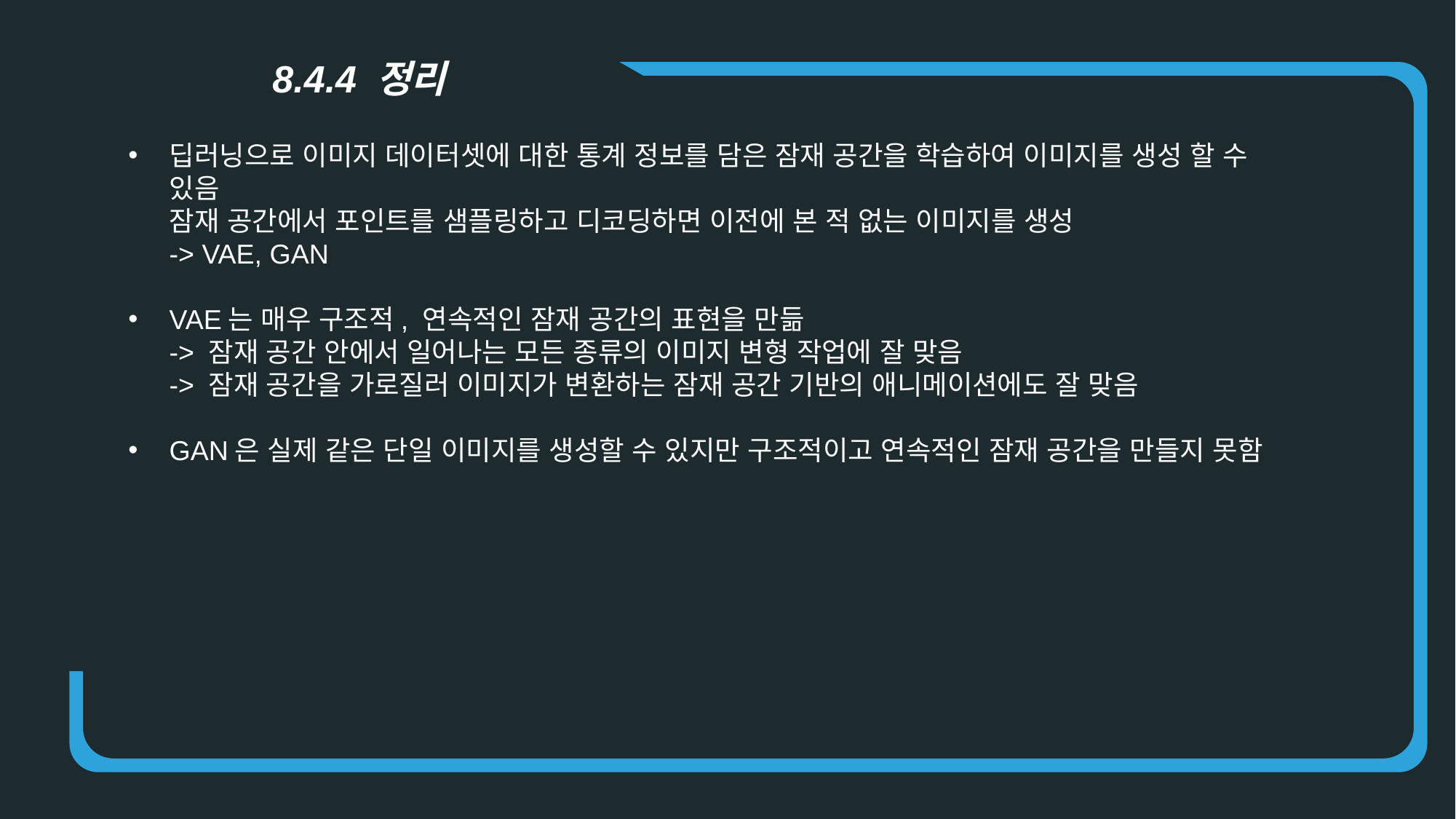

8.4.4 정리

딥러닝으로 이미지 데이터셋에 대한 통계 정보를 담은 잠재 공간을 학습하여 이미지를 생성 할 수 있음
잠재 공간에서 포인트를 샘플링하고 디코딩하면 이전에 본 적 없는 이미지를 생성
-> VAE, GAN

VAE는 매우 구조적, 연속적인 잠재 공간의 표현을 만듦
-> 잠재 공간 안에서 일어나는 모든 종류의 이미지 변형 작업에 잘 맞음
-> 잠재 공간을 가로질러 이미지가 변환하는 잠재 공간 기반의 애니메이션에도 잘 맞음

GAN은 실제 같은 단일 이미지를 생성할 수 있지만 구조적이고 연속적인 잠재 공간을 만들지 못함